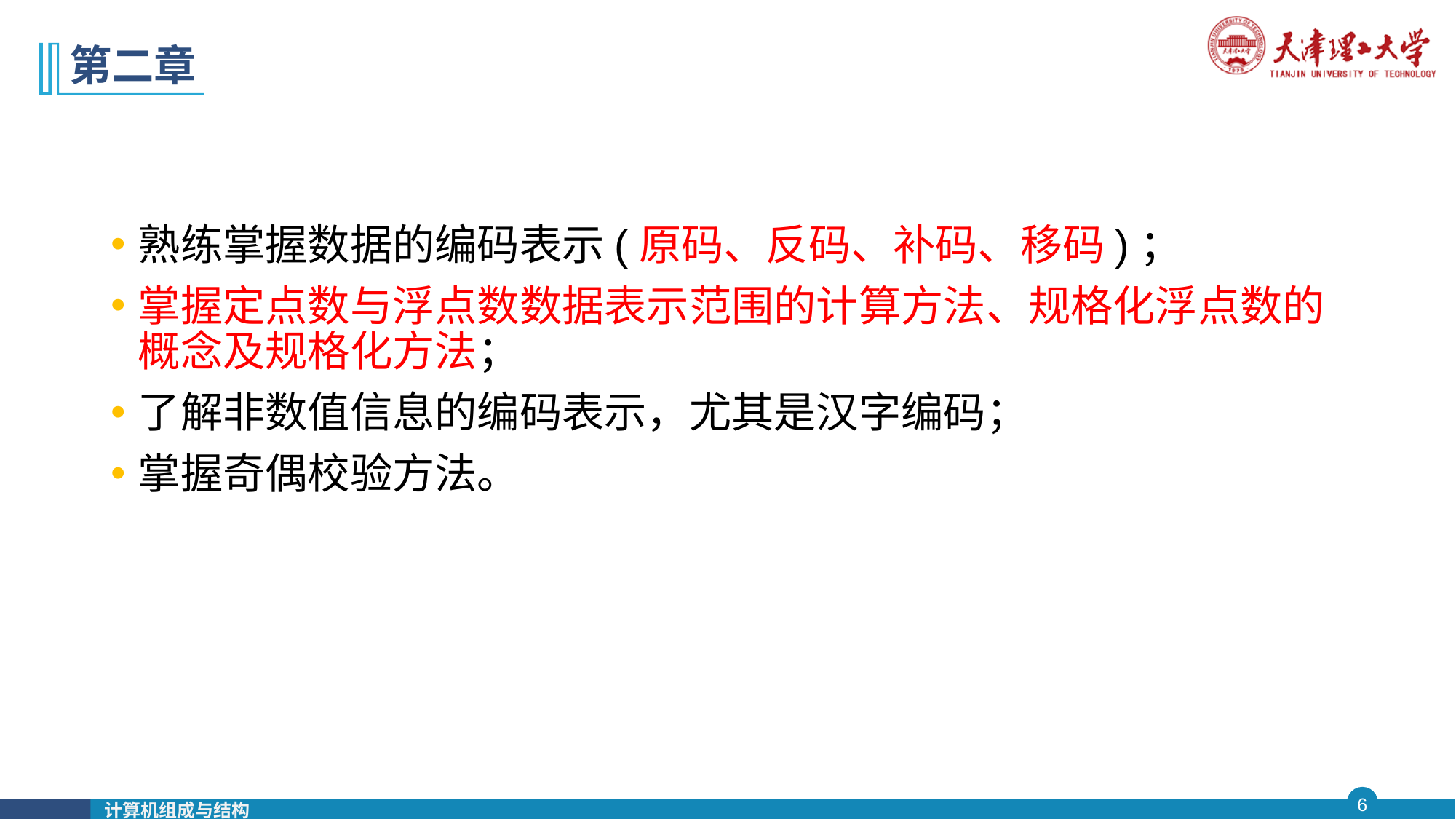

# 第二章
熟练掌握数据的编码表示(原码、反码、补码、移码)；
掌握定点数与浮点数数据表示范围的计算方法、规格化浮点数的概念及规格化方法；
了解非数值信息的编码表示，尤其是汉字编码；
掌握奇偶校验方法。